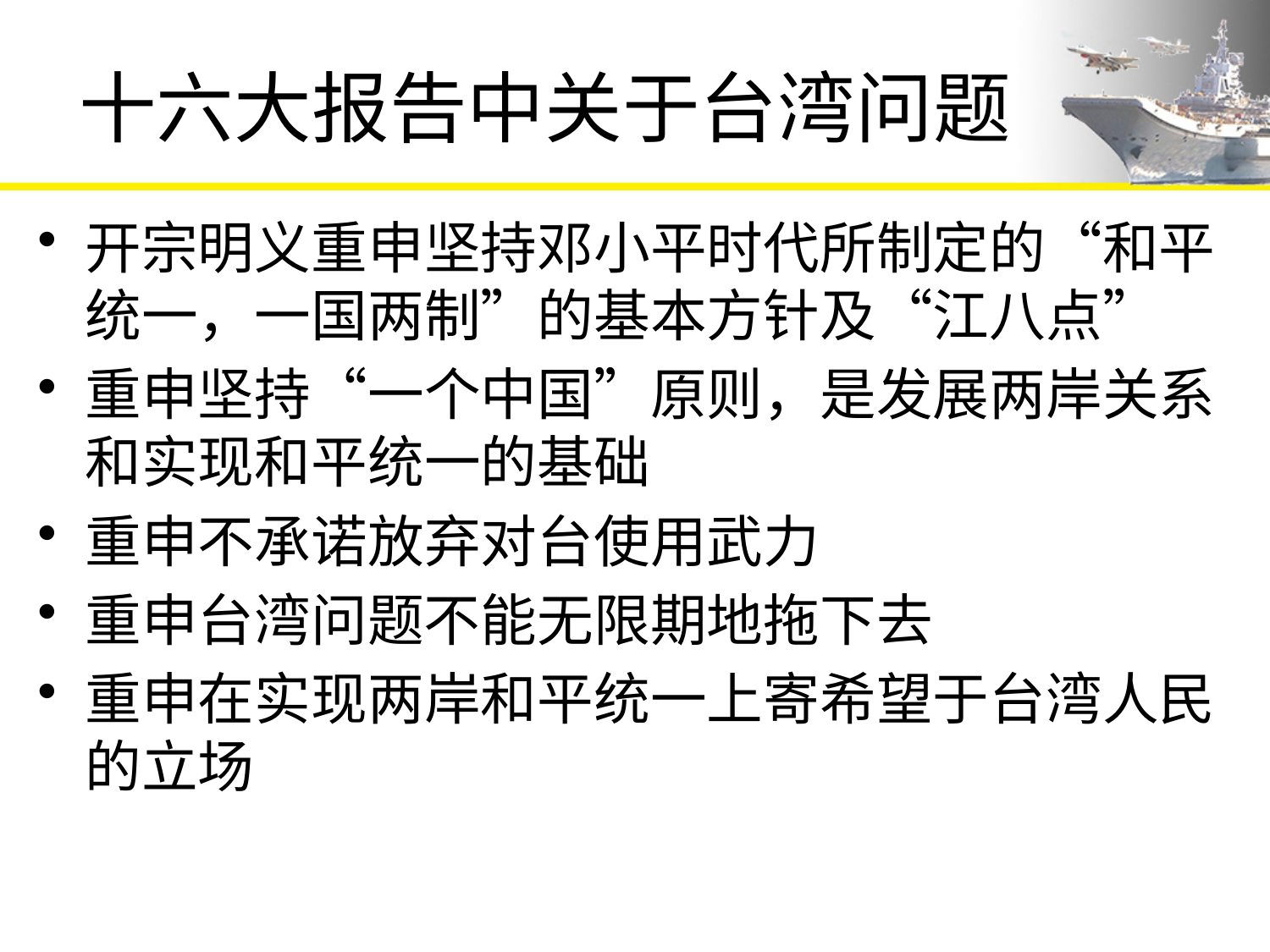

# 十六大报告中关于台湾问题
开宗明义重申坚持邓小平时代所制定的“和平统一，一国两制”的基本方针及“江八点”
重申坚持“一个中国”原则，是发展两岸关系和实现和平统一的基础
重申不承诺放弃对台使用武力
重申台湾问题不能无限期地拖下去
重申在实现两岸和平统一上寄希望于台湾人民的立场